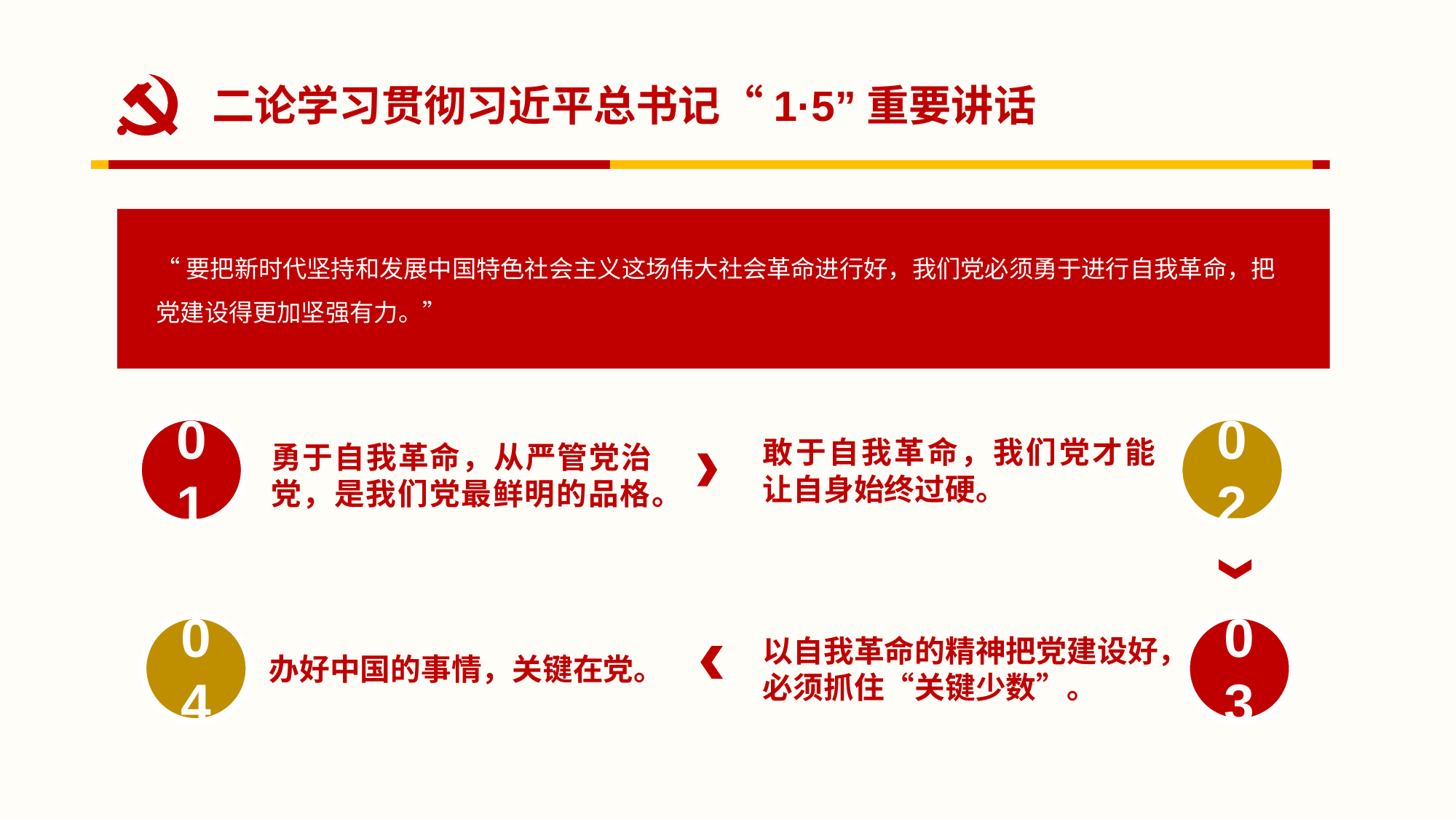

二论学习贯彻习近平总书记“1·5”重要讲话

“要把新时代坚持和发展中国特色社会主义这场伟大社会革命进行好，我们党必须勇于进行自我革命，把党建设得更加坚强有力。”
敢于自我革命，我们党才能让自身始终过硬。
勇于自我革命，从严管党治党，是我们党最鲜明的品格。
01
02

办好中国的事情，关键在党。
以自我革命的精神把党建设好，必须抓住“关键少数”。
04
03